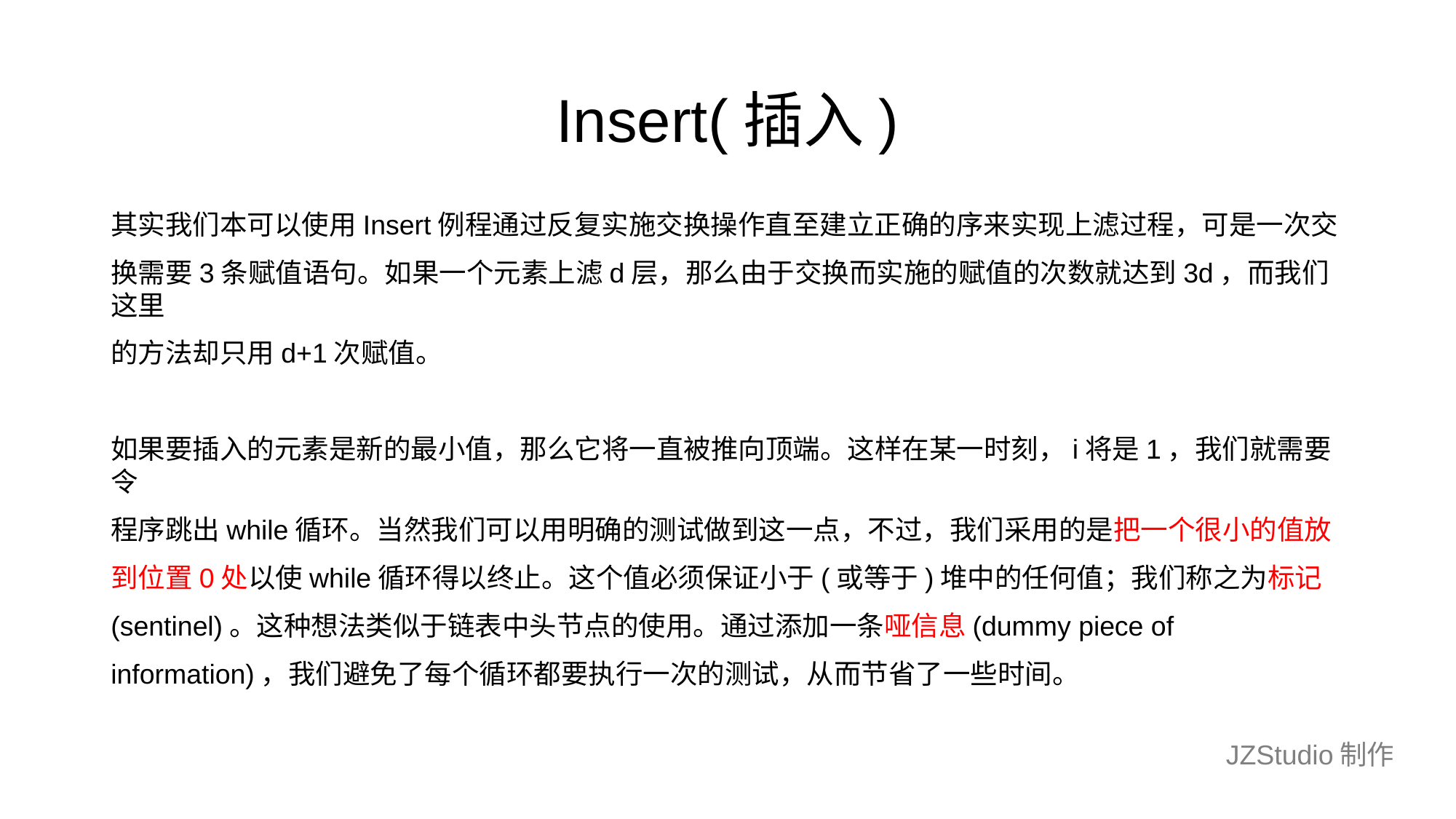

# Insert(插入)
其实我们本可以使用Insert例程通过反复实施交换操作直至建立正确的序来实现上滤过程，可是一次交
换需要3条赋值语句。如果一个元素上滤d层，那么由于交换而实施的赋值的次数就达到3d，而我们这里
的方法却只用d+1次赋值。

如果要插入的元素是新的最小值，那么它将一直被推向顶端。这样在某一时刻，i将是1，我们就需要令
程序跳出while循环。当然我们可以用明确的测试做到这一点，不过，我们采用的是把一个很小的值放
到位置0处以使while循环得以终止。这个值必须保证小于(或等于)堆中的任何值；我们称之为标记
(sentinel)。这种想法类似于链表中头节点的使用。通过添加一条哑信息(dummy piece of
information)，我们避免了每个循环都要执行一次的测试，从而节省了一些时间。